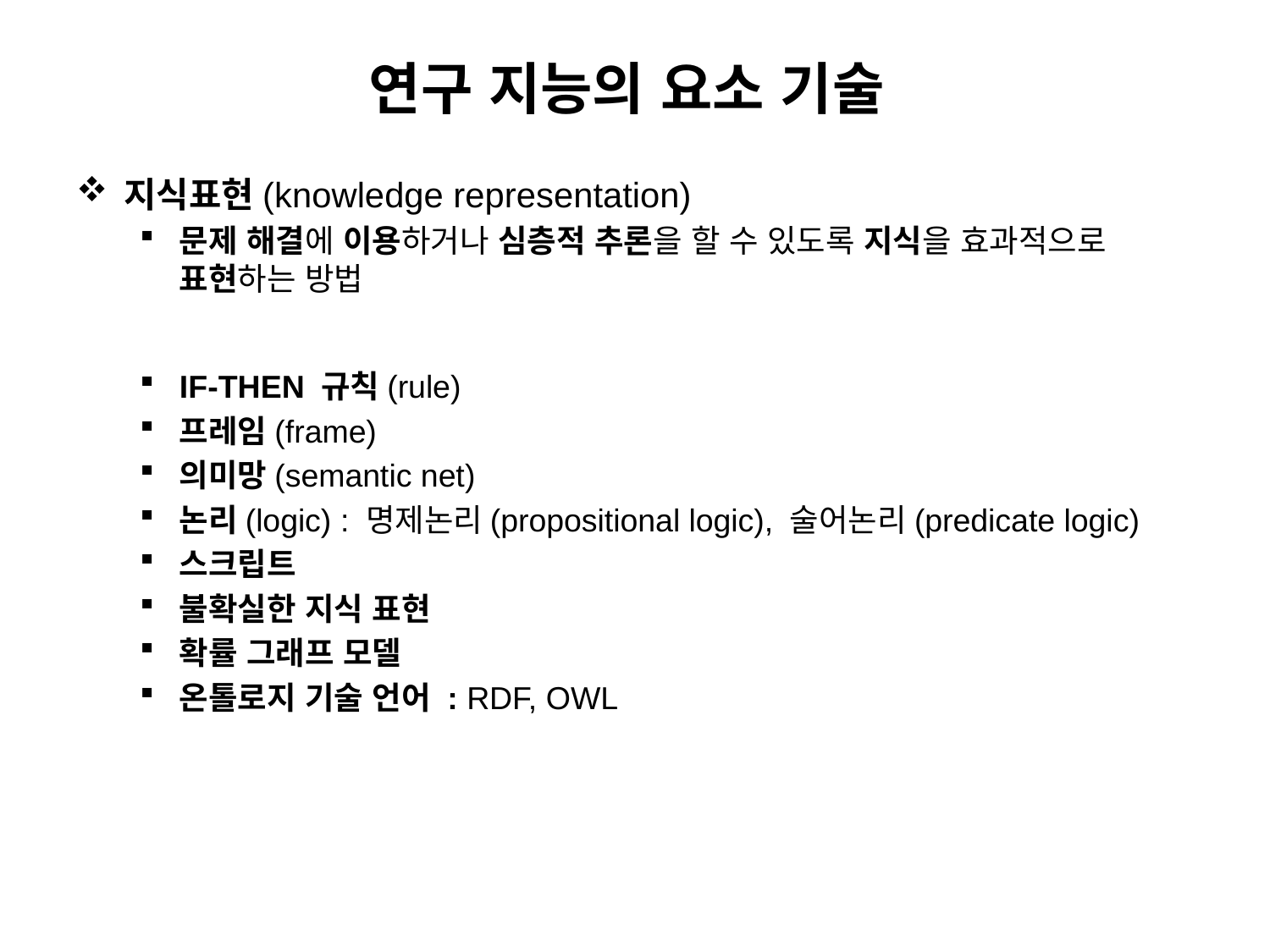

# 연구 지능의 요소 기술
지식표현(knowledge representation)
문제 해결에 이용하거나 심층적 추론을 할 수 있도록 지식을 효과적으로 표현하는 방법

IF-THEN 규칙(rule)
프레임(frame)
의미망(semantic net)
논리(logic) : 명제논리(propositional logic), 술어논리(predicate logic)
스크립트
불확실한 지식 표현
확률 그래프 모델
온톨로지 기술 언어 : RDF, OWL